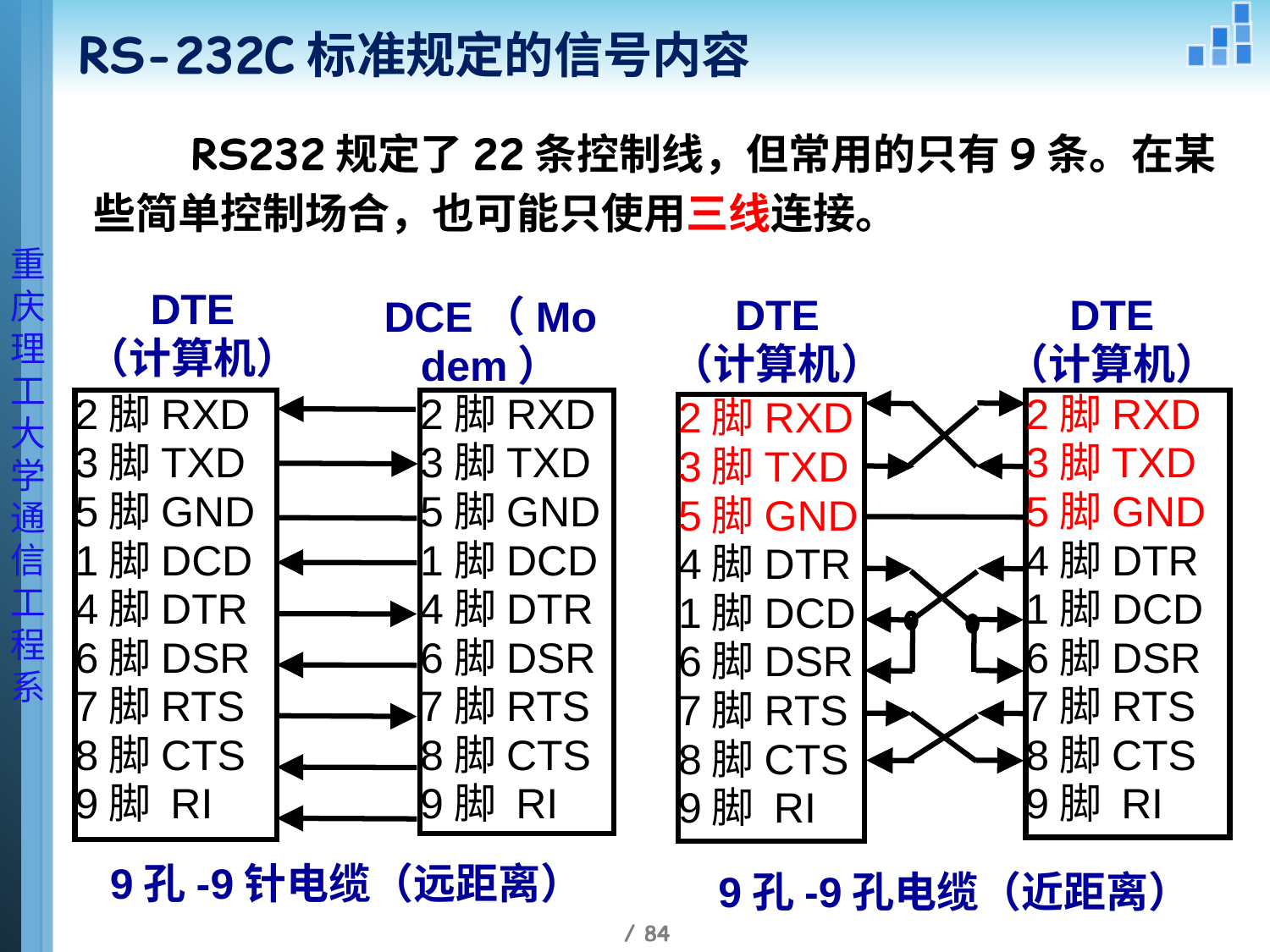

# RS-232C标准规定的信号内容
    RS232规定了22条控制线，但常用的只有9条。在某些简单控制场合，也可能只使用三线连接。
DTE
（计算机）
DTE
（计算机）
DTE
（计算机）
DCE（Modem）
2脚RXD
3脚TXD
5脚GND
1脚DCD
4脚DTR
6脚DSR
7脚RTS
8脚CTS
9脚 RI
2脚RXD
3脚TXD
5脚GND
1脚DCD
4脚DTR
6脚DSR
7脚RTS
8脚CTS
9脚 RI
2脚RXD
3脚TXD
5脚GND
4脚DTR
1脚DCD
6脚DSR
7脚RTS
8脚CTS
9脚 RI
2脚RXD
3脚TXD
5脚GND
4脚DTR
1脚DCD
6脚DSR
7脚RTS
8脚CTS
9脚 RI

9孔-9针电缆（远距离）
9孔-9孔电缆（近距离）
73
/ 84